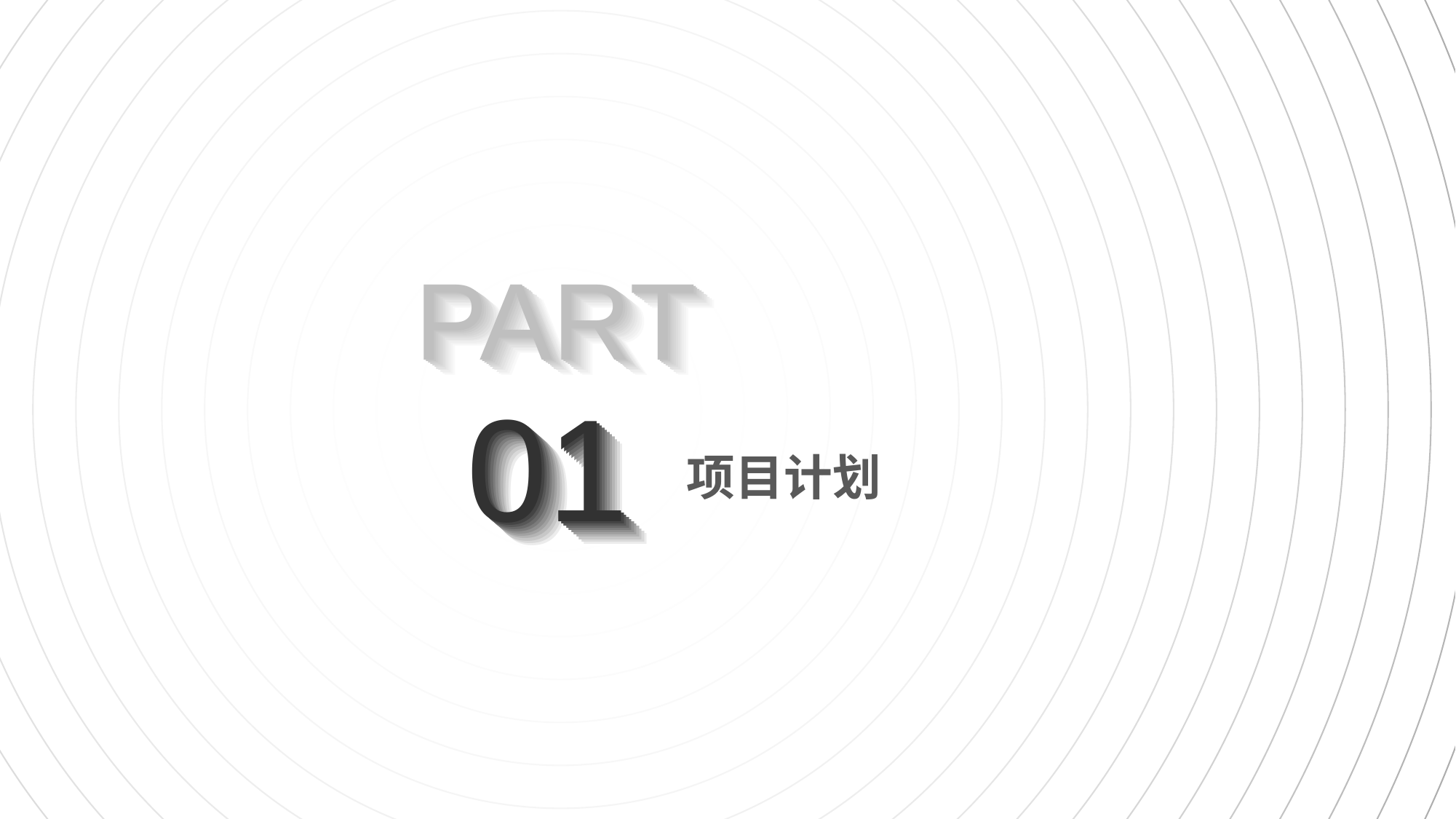

PART
PART
PART
PART
PART
PART
PART
PART
PART
PART
PART
PART
01
01
01
01
01
01
01
01
01
01
01
01
项目计划